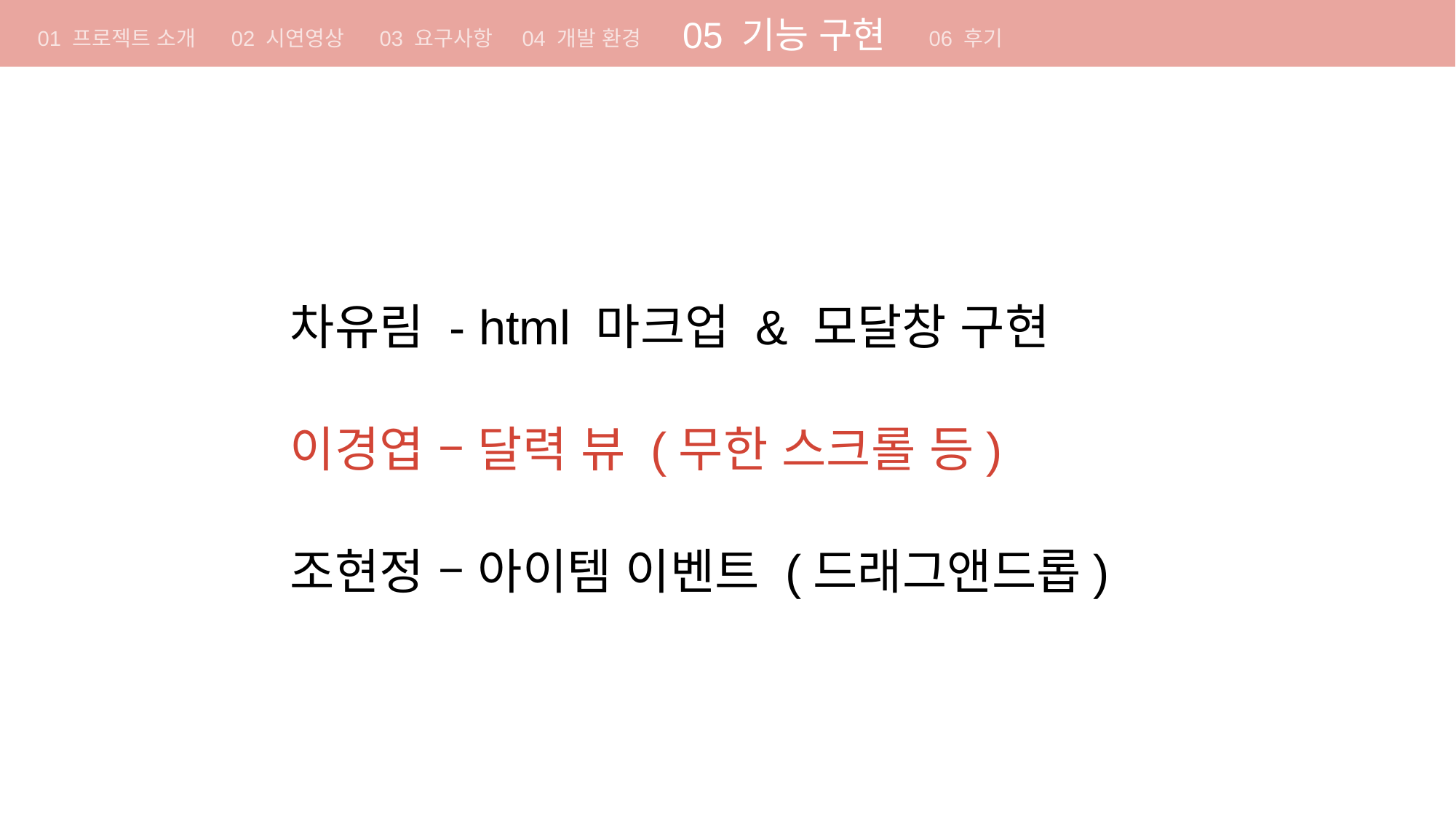

01 기획의도
05 기능 구현
01 프로젝트 소개     02 시연영상     03 요구사항    04 개발 환경
06 후기
차유림 - html 마크업 & 모달창 구현
이경엽 – 달력 뷰 (무한 스크롤 등)
조현정 – 아이템 이벤트 (드래그앤드롭)